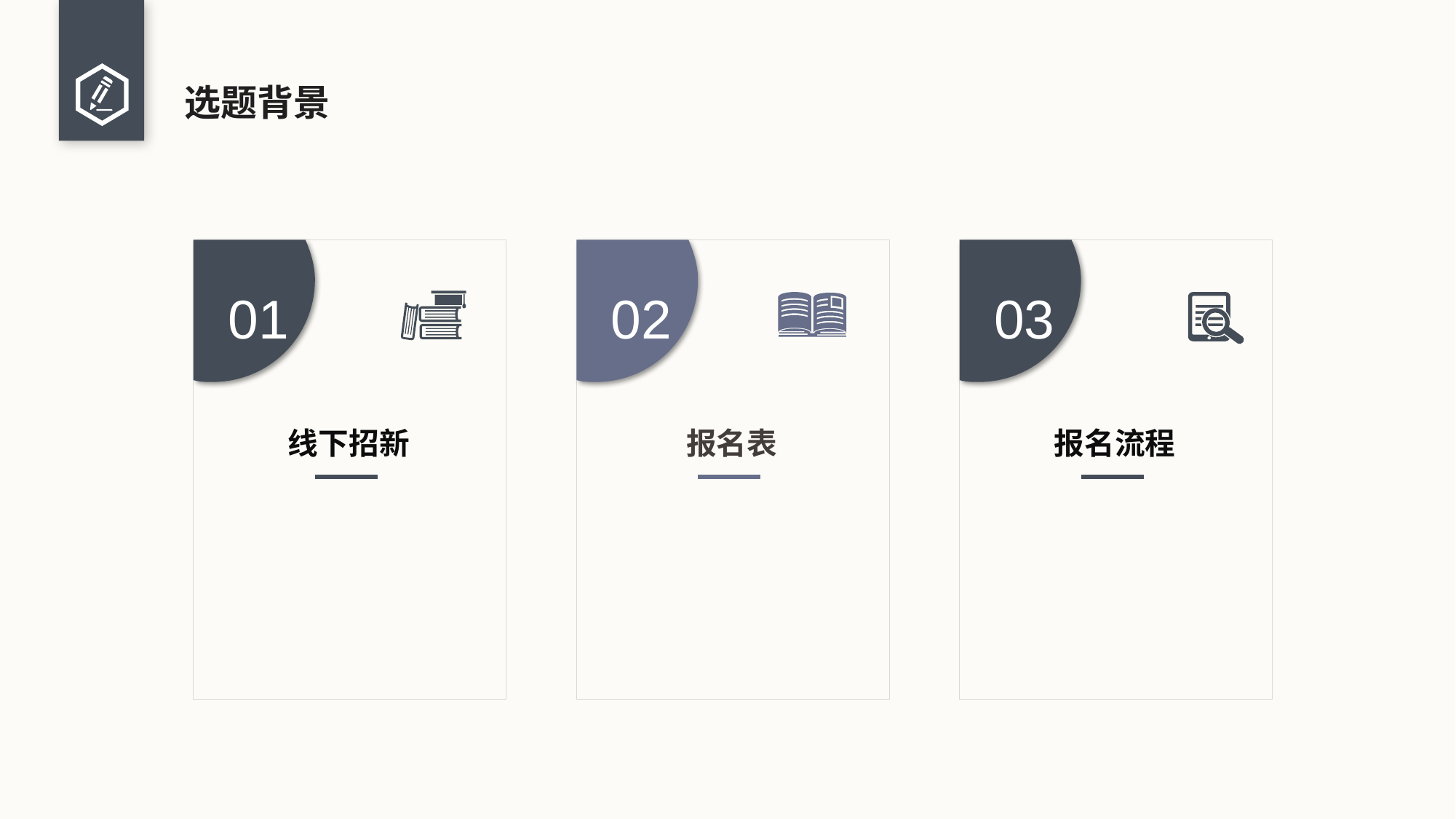

# 选题背景

01

线下招新

02
报名表

03
报名流程